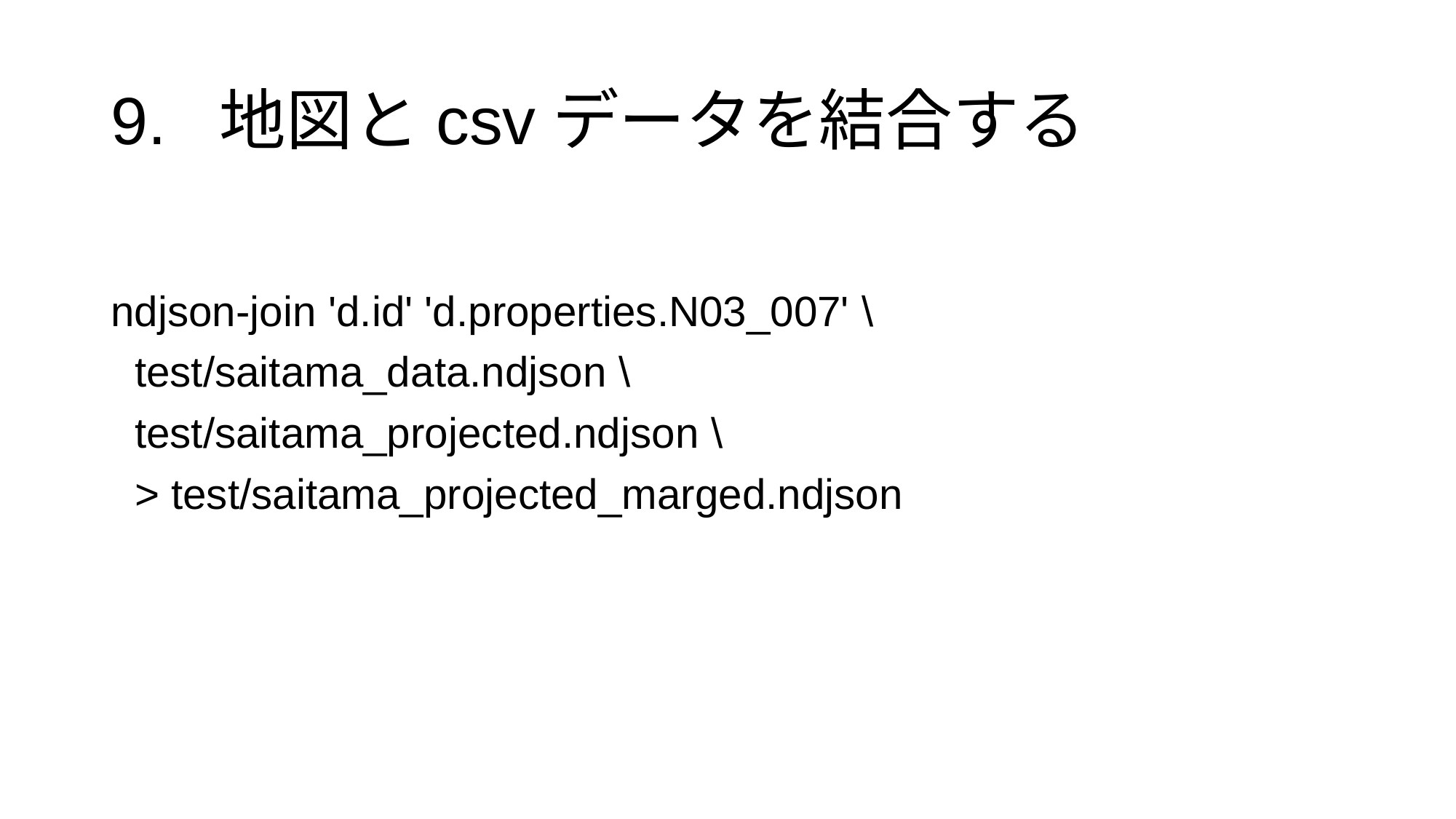

# 9.  地図とcsvデータを結合する

ndjson-join 'd.id' 'd.properties.N03_007' \
  test/saitama_data.ndjson \
  test/saitama_projected.ndjson \
  > test/saitama_projected_marged.ndjson